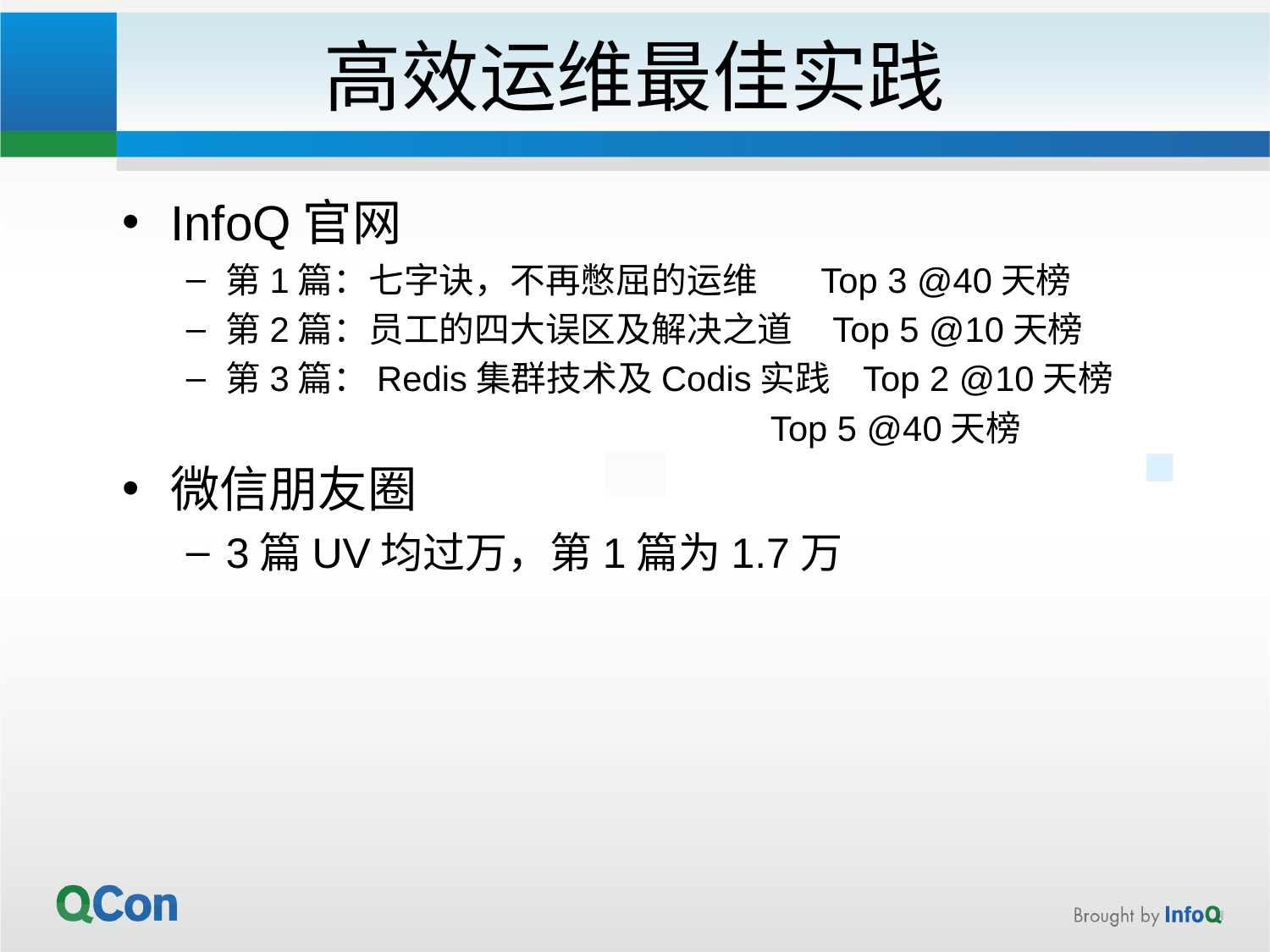

# 高效运维最佳实践
InfoQ官网
第1篇：七字诀，不再憋屈的运维       Top 3 @40天榜
第2篇：员工的四大误区及解决之道    Top 5 @10天榜
第3篇：Redis集群技术及Codis实践   Top 2 @10天榜
                                                            Top 5 @40天榜
微信朋友圈
3篇UV均过万，第1篇为1.7万